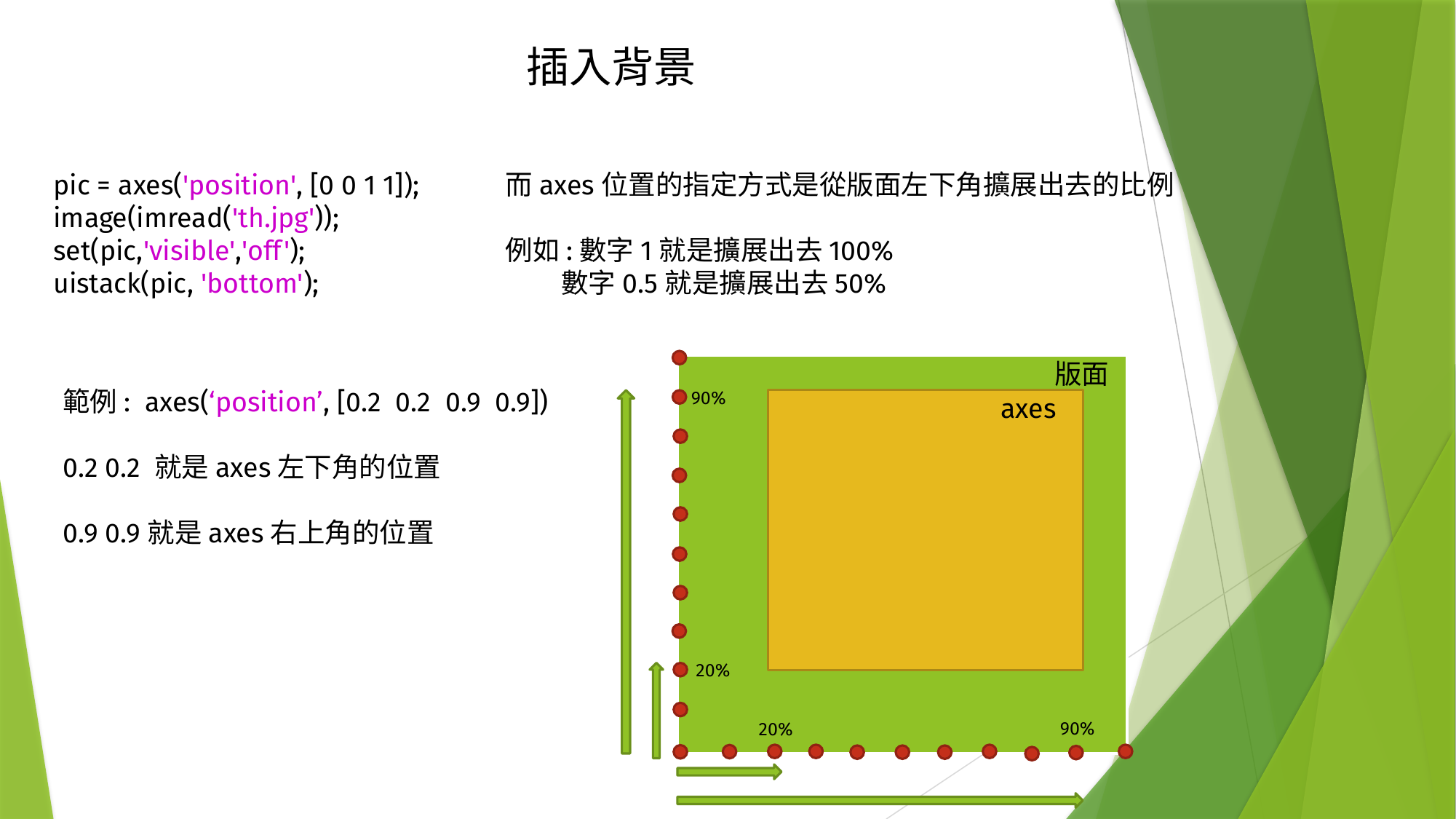

插入背景
pic = axes('position', [0 0 1 1]);
image(imread('th.jpg'));
set(pic,'visible','off');
uistack(pic, 'bottom');

而axes位置的指定方式是從版面左下角擴展出去的比例

例如:數字1就是擴展出去100%
        數字0.5就是擴展出去50%

版面

範例:  axes(‘position’, [0.2  0.2  0.9  0.9])

0.2 0.2 就是axes左下角的位置

0.9 0.9就是axes右上角的位置

90%
axes

20%

90%
20%